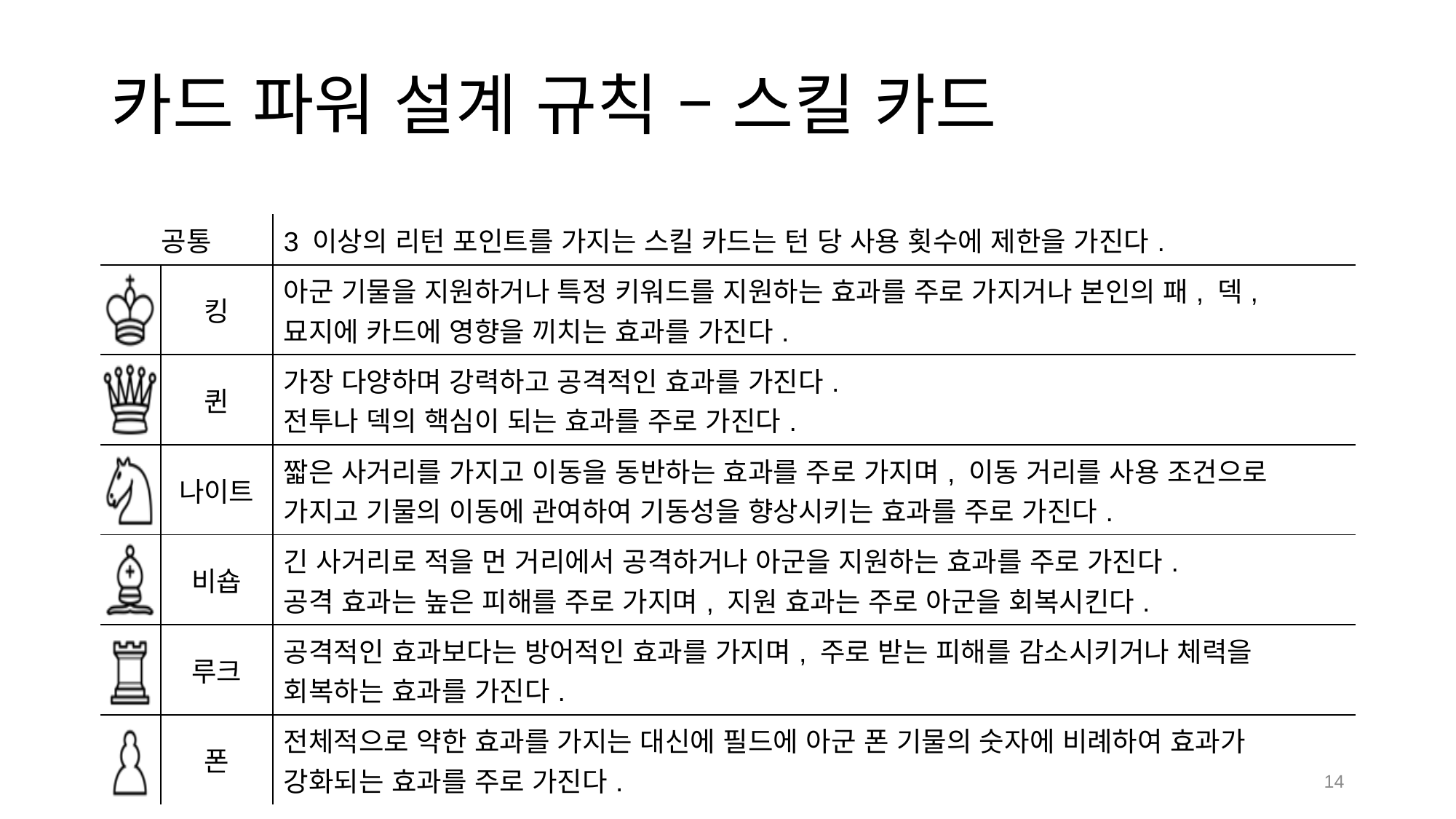

# 카드 파워 설계 규칙 – 스킬 카드
| 공통 |  | 3 이상의 리턴 포인트를 가지는 스킬 카드는 턴 당 사용 횟수에 제한을 가진다. |
| --- | --- | --- |
|  | 킹 | 아군 기물을 지원하거나 특정 키워드를 지원하는 효과를 주로 가지거나 본인의 패, 덱, 묘지에 카드에 영향을 끼치는 효과를 가진다. |
|  | 퀸 | 가장 다양하며 강력하고 공격적인 효과를 가진다. 전투나 덱의 핵심이 되는 효과를 주로 가진다. |
|  | 나이트 | 짧은 사거리를 가지고 이동을 동반하는 효과를 주로 가지며, 이동 거리를 사용 조건으로 가지고 기물의 이동에 관여하여 기동성을 향상시키는 효과를 주로 가진다. |
|  | 비숍 | 긴 사거리로 적을 먼 거리에서 공격하거나 아군을 지원하는 효과를 주로 가진다. 공격 효과는 높은 피해를 주로 가지며, 지원 효과는 주로 아군을 회복시킨다. |
|  | 루크 | 공격적인 효과보다는 방어적인 효과를 가지며, 주로 받는 피해를 감소시키거나 체력을 회복하는 효과를 가진다. |
|  | 폰 | 전체적으로 약한 효과를 가지는 대신에 필드에 아군 폰 기물의 숫자에 비례하여 효과가 강화되는 효과를 주로 가진다. |
14